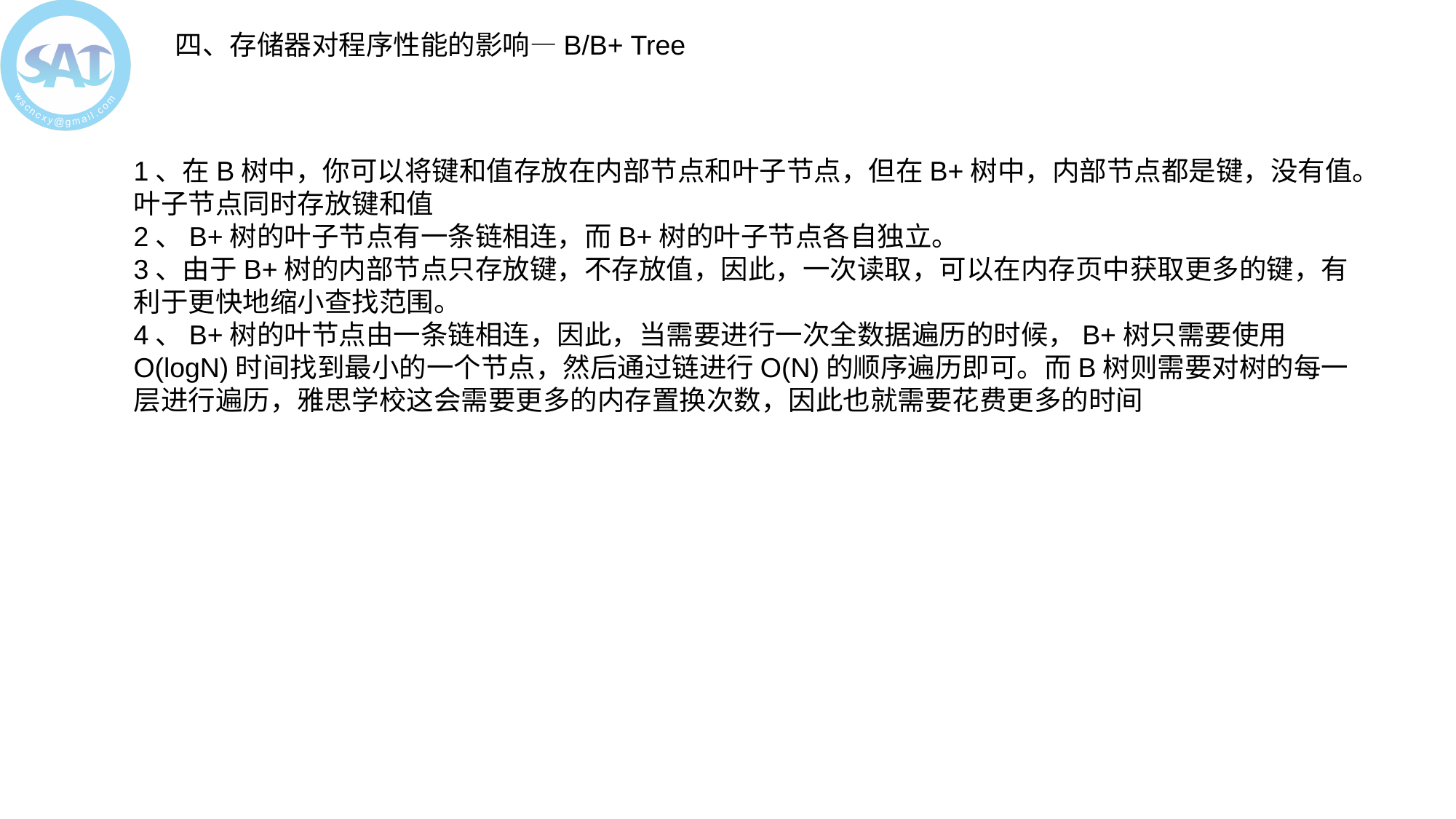

四、存储器对程序性能的影响—B/B+ Tree
1、在B树中，你可以将键和值存放在内部节点和叶子节点，但在B+树中，内部节点都是键，没有值。叶子节点同时存放键和值
2、B+树的叶子节点有一条链相连，而B+树的叶子节点各自独立。
3、由于B+树的内部节点只存放键，不存放值，因此，一次读取，可以在内存页中获取更多的键，有利于更快地缩小查找范围。
4、B+树的叶节点由一条链相连，因此，当需要进行一次全数据遍历的时候，B+树只需要使用O(logN)时间找到最小的一个节点，然后通过链进行O(N)的顺序遍历即可。而B树则需要对树的每一层进行遍历，雅思学校这会需要更多的内存置换次数，因此也就需要花费更多的时间